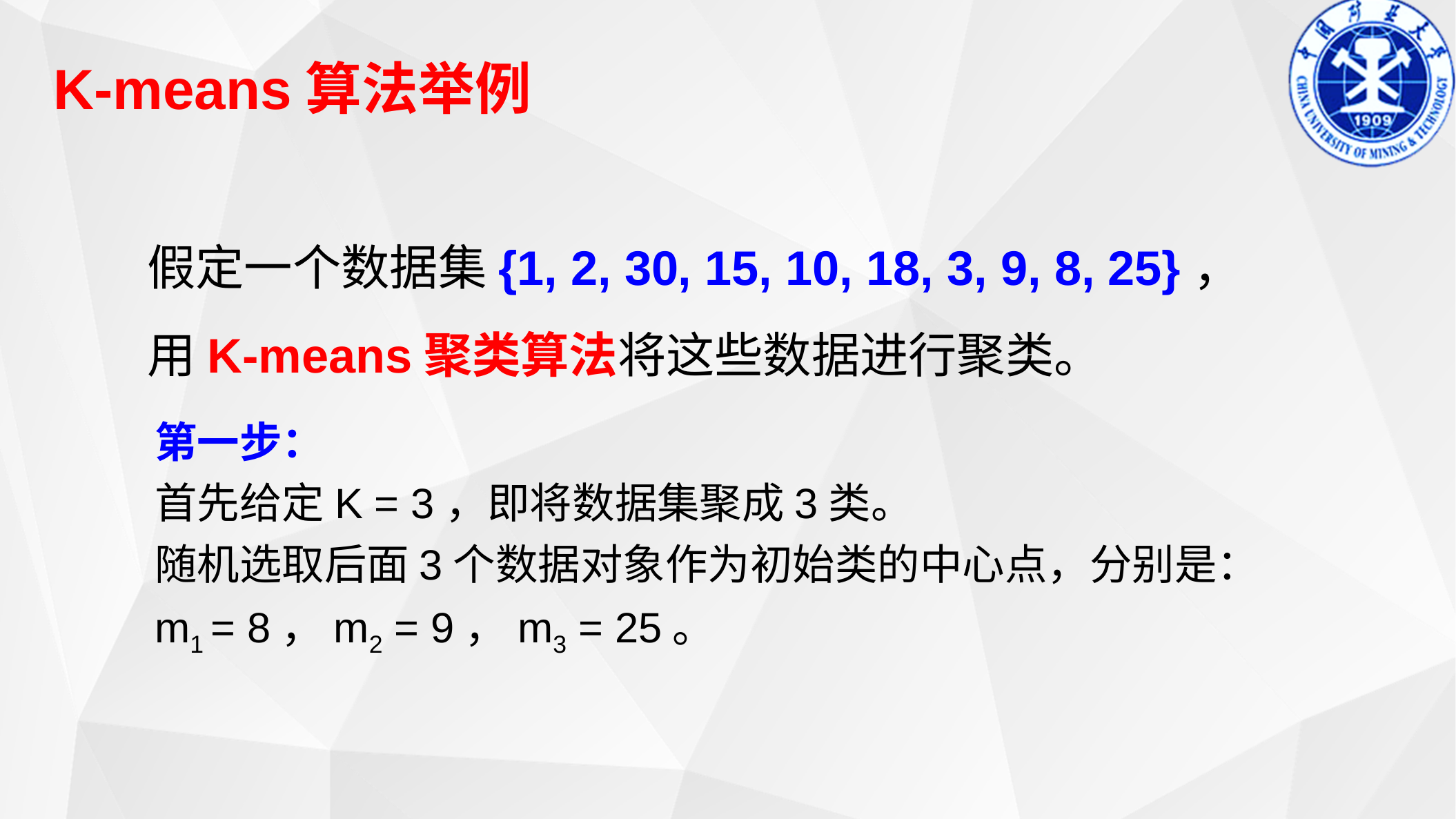

K-means算法举例
假定一个数据集{1, 2, 30, 15, 10, 18, 3, 9, 8, 25}，
用K-means聚类算法将这些数据进行聚类。
第一步：
首先给定K = 3，即将数据集聚成3类。
随机选取后面3个数据对象作为初始类的中心点，分别是：
m1 = 8，m2 = 9，m3 = 25。